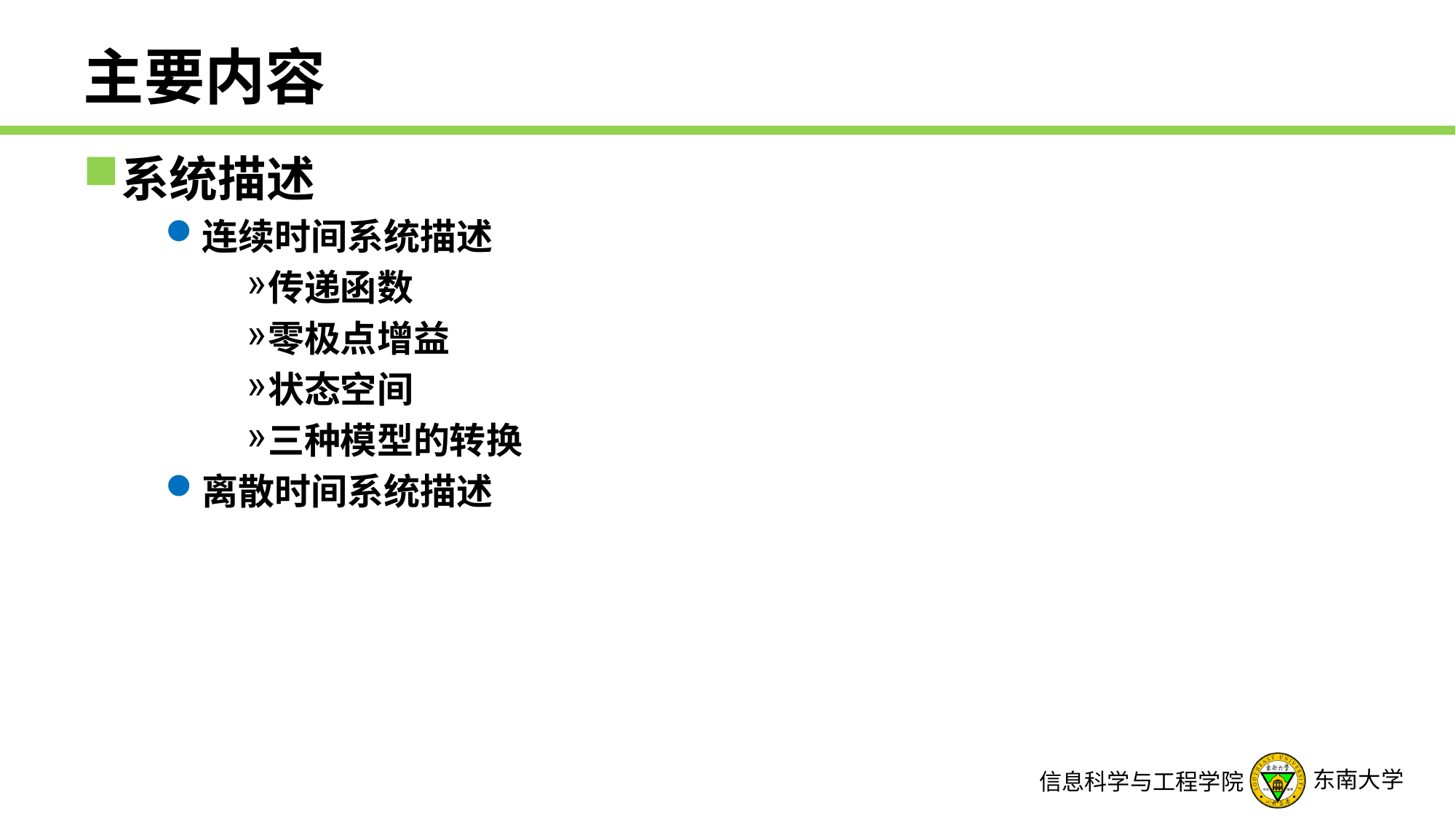

# 主要内容
系统描述
连续时间系统描述
传递函数
零极点增益
状态空间
三种模型的转换
离散时间系统描述